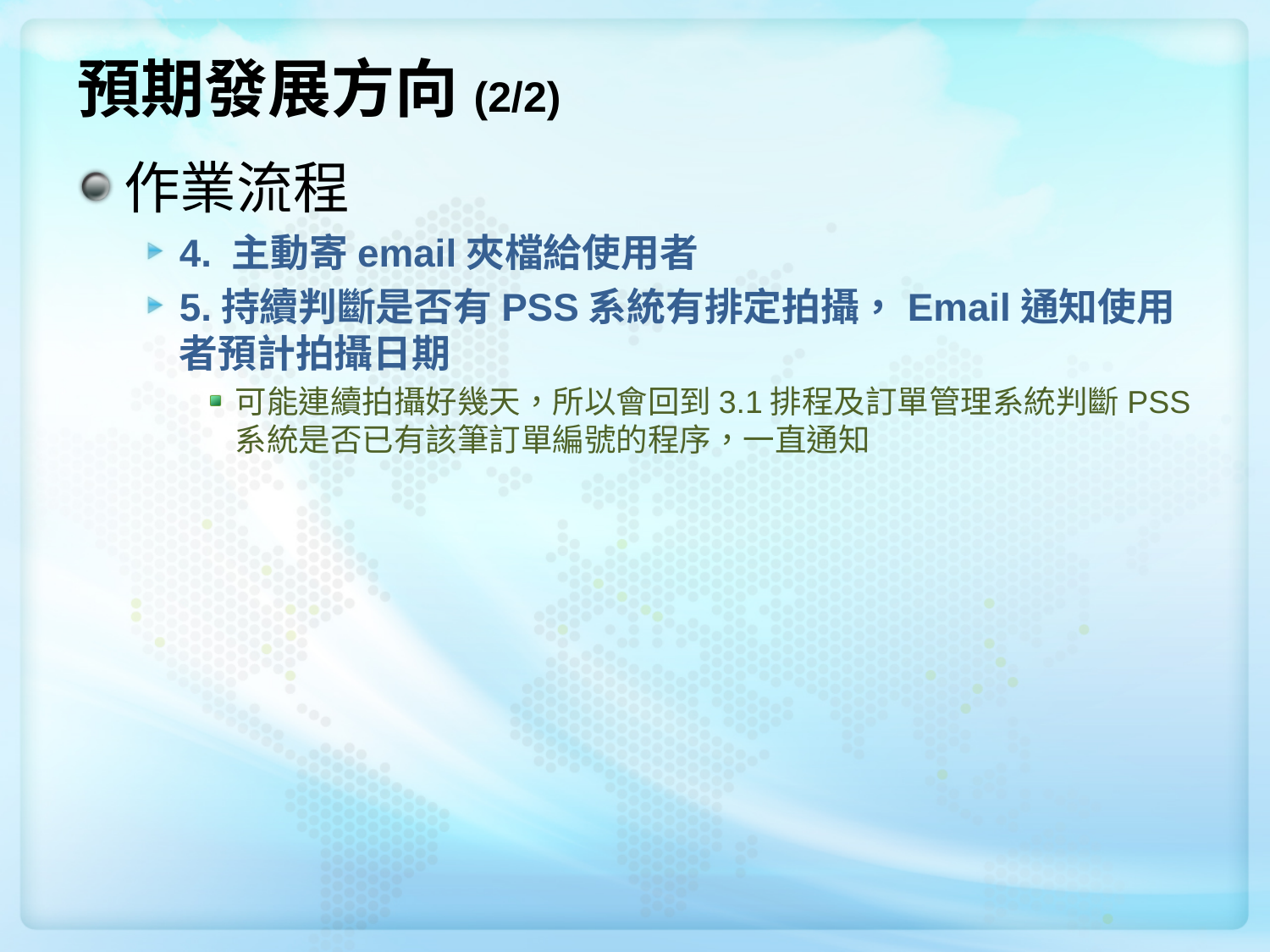

# 預期發展方向(2/2)
作業流程
4. 主動寄email夾檔給使用者
5.持續判斷是否有PSS系統有排定拍攝，Email通知使用者預計拍攝日期
可能連續拍攝好幾天，所以會回到3.1排程及訂單管理系統判斷PSS系統是否已有該筆訂單編號的程序，一直通知